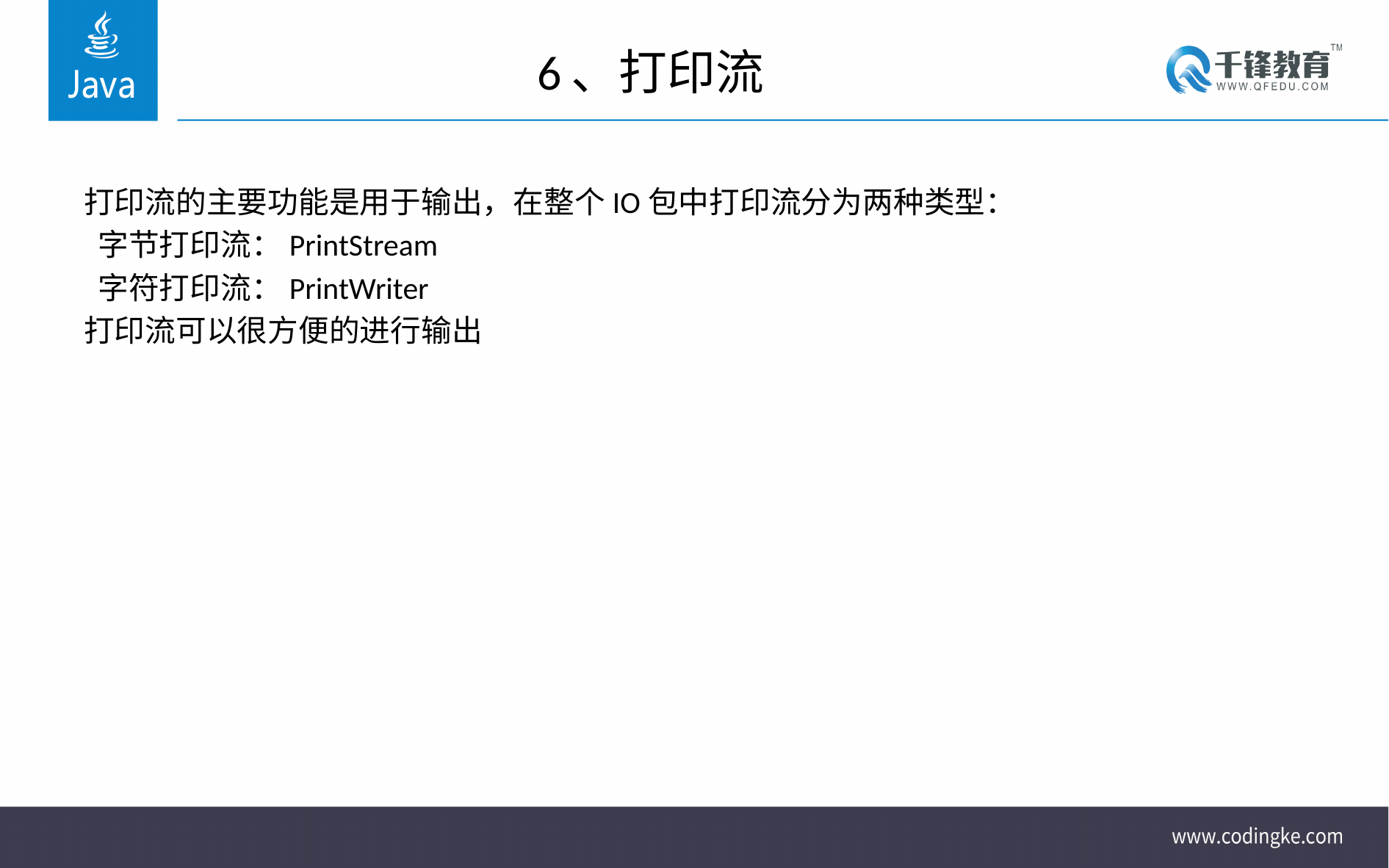

# 6、打印流
打印流的主要功能是用于输出，在整个IO包中打印流分为两种类型：
 字节打印流：PrintStream
 字符打印流：PrintWriter
打印流可以很方便的进行输出